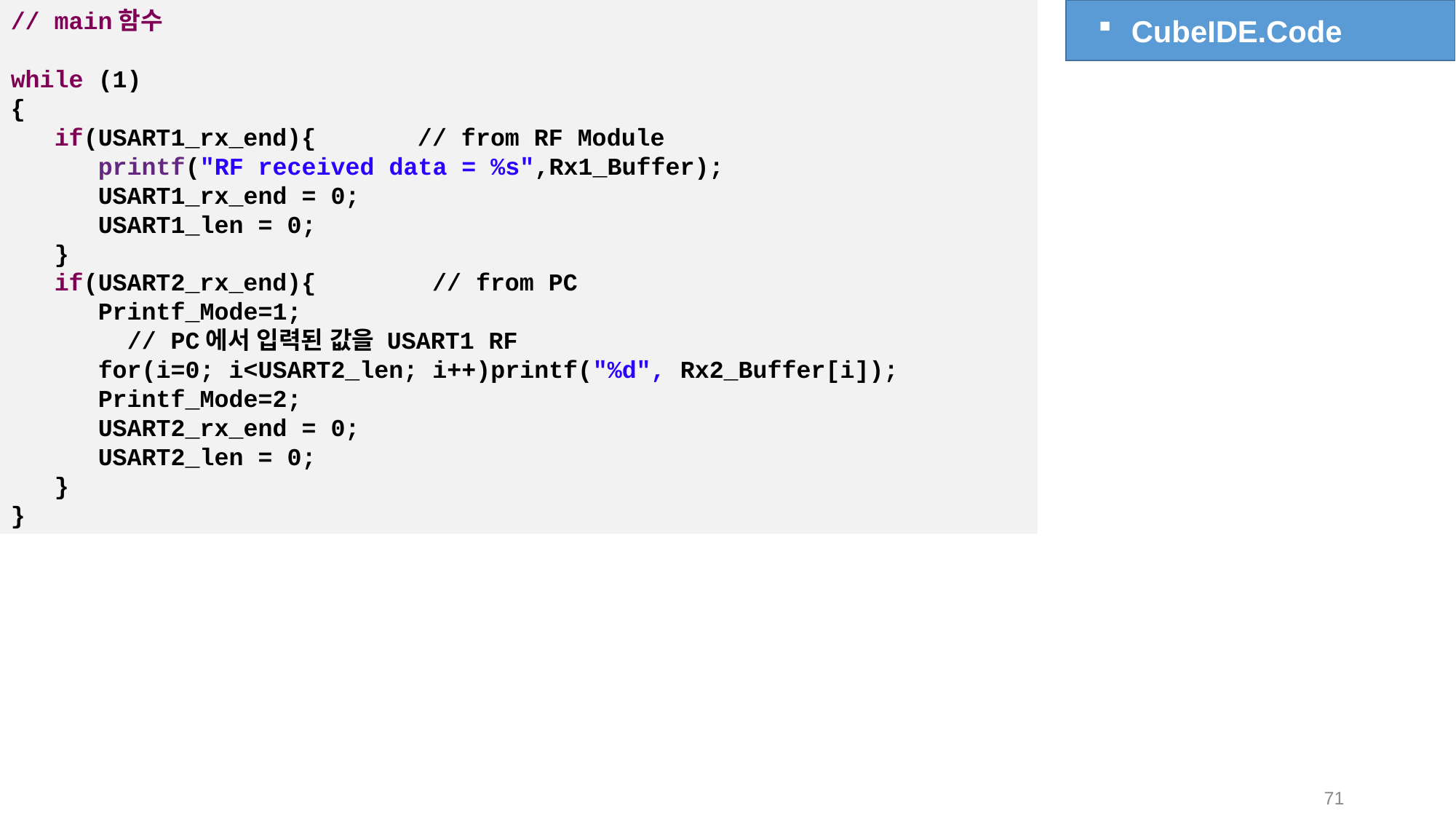

// main함수

while (1)
{
   if(USART1_rx_end){       // from RF Module
      printf("RF received data = %s",Rx1_Buffer);
      USART1_rx_end = 0;
      USART1_len = 0;
   }
   if(USART2_rx_end){        // from PC
      Printf_Mode=1;
        // PC에서 입력된 값을 USART1 RF
      for(i=0; i<USART2_len; i++)printf("%d", Rx2_Buffer[i]);
      Printf_Mode=2;
      USART2_rx_end = 0;
      USART2_len = 0;
   }
}
CubeIDE.Code
71